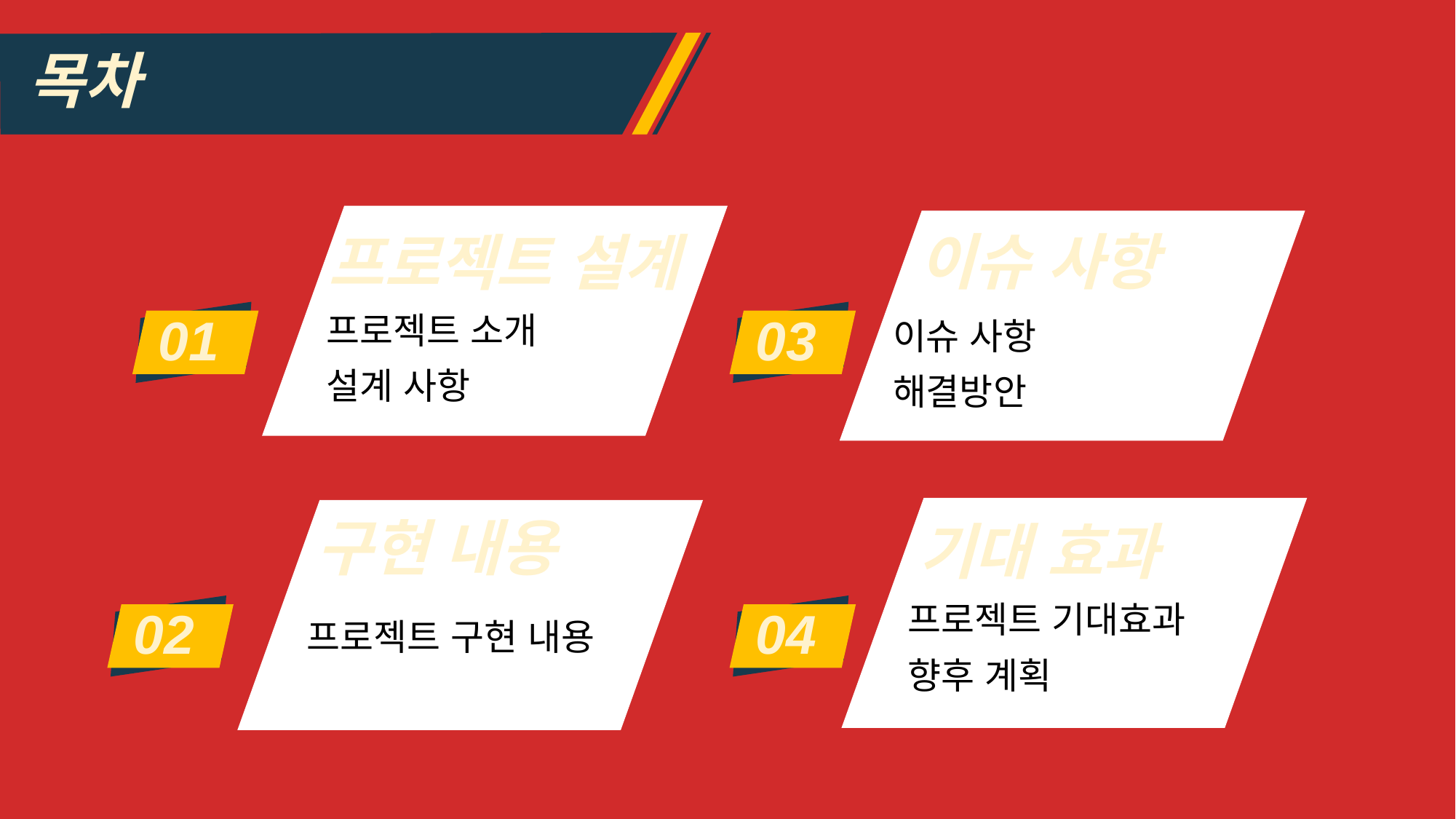

목차

이슈 사항
프로젝트 설계
01
01
03

프로젝트 소개

설계 사항
이슈 사항

해결방안

구현 내용
기대 효과
02
04

프로젝트 구현 내용

프로젝트 기대효과

향후 계획